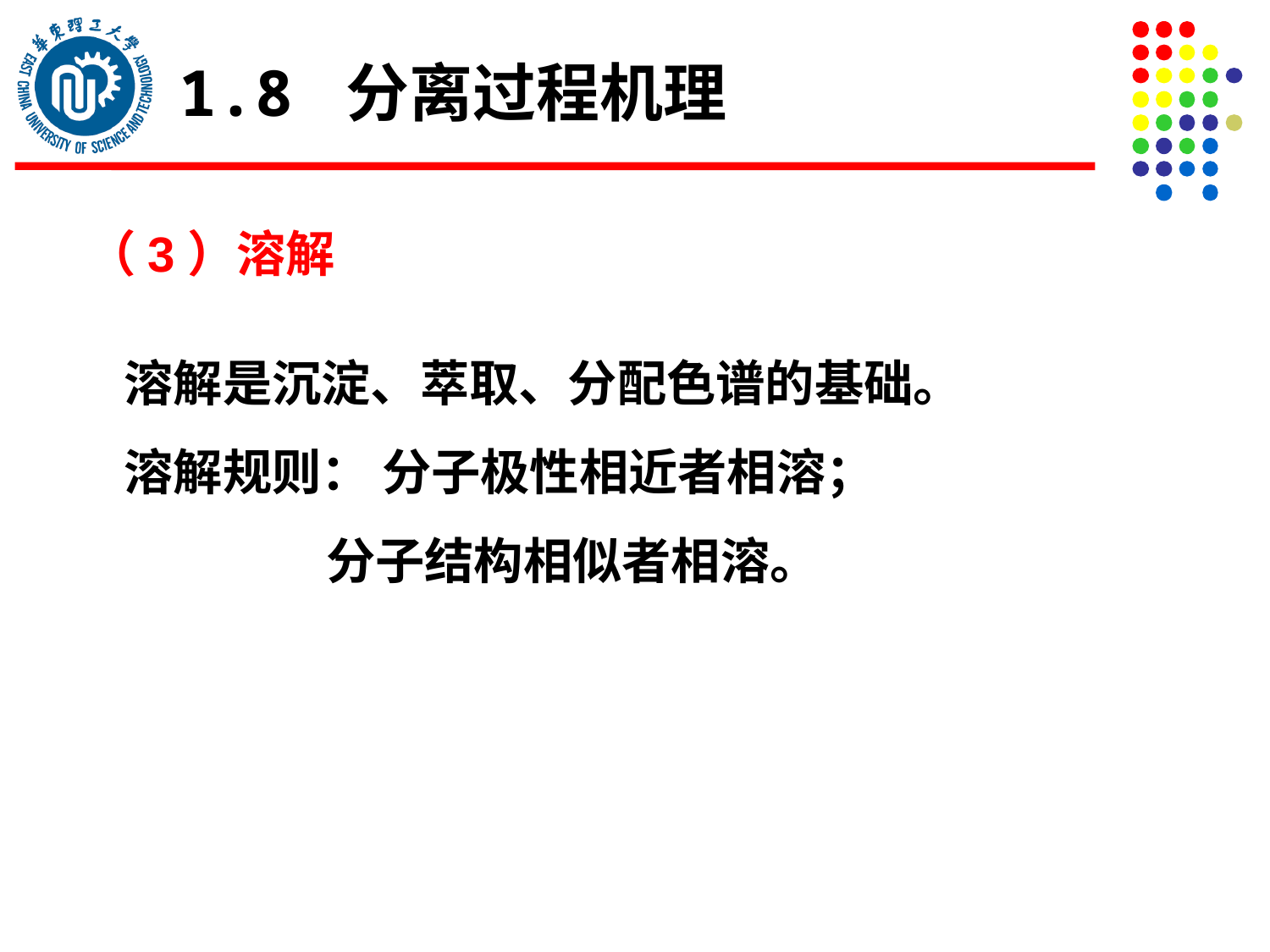

1.8 分离过程机理
（3）溶解
    溶解是沉淀、萃取、分配色谱的基础。
    溶解规则： 分子极性相近者相溶；
                      分子结构相似者相溶。